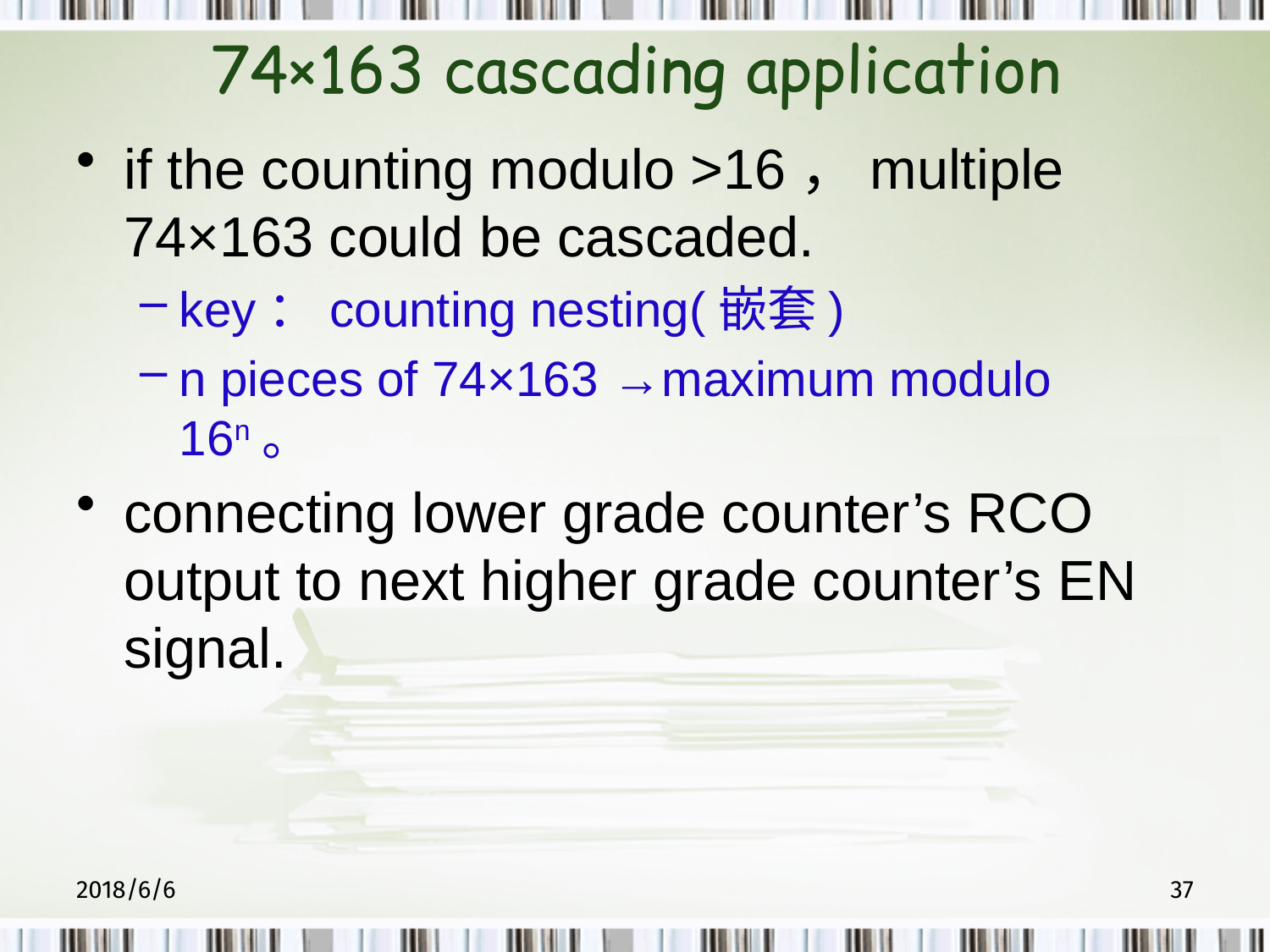

# 74×163 cascading application
if the counting modulo >16，multiple 74×163 could be cascaded.
key：counting nesting(嵌套)
n pieces of 74×163 →maximum modulo 16n。
connecting lower grade counter’s RCO output to next higher grade counter’s EN signal.

2018/6/6
37